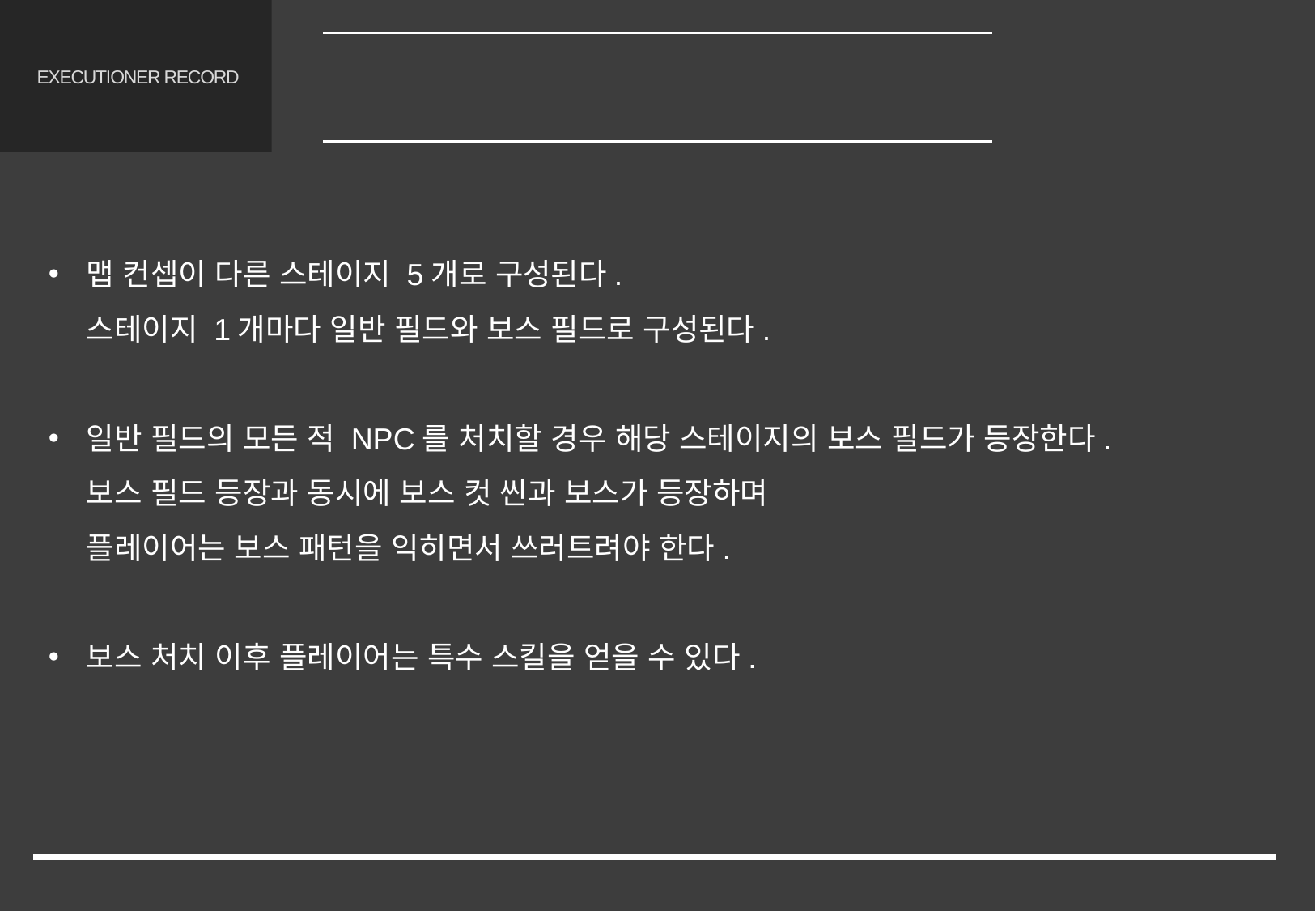

플레이
3.1 플레이
# EXECUTIONER RECORD
맵 컨셉이 다른 스테이지 5개로 구성된다.
스테이지 1개마다 일반 필드와 보스 필드로 구성된다.

일반 필드의 모든 적 NPC를 처치할 경우 해당 스테이지의 보스 필드가 등장한다.
보스 필드 등장과 동시에 보스 컷 씬과 보스가 등장하며
플레이어는 보스 패턴을 익히면서 쓰러트려야 한다.

보스 처치 이후 플레이어는 특수 스킬을 얻을 수 있다.
12/65